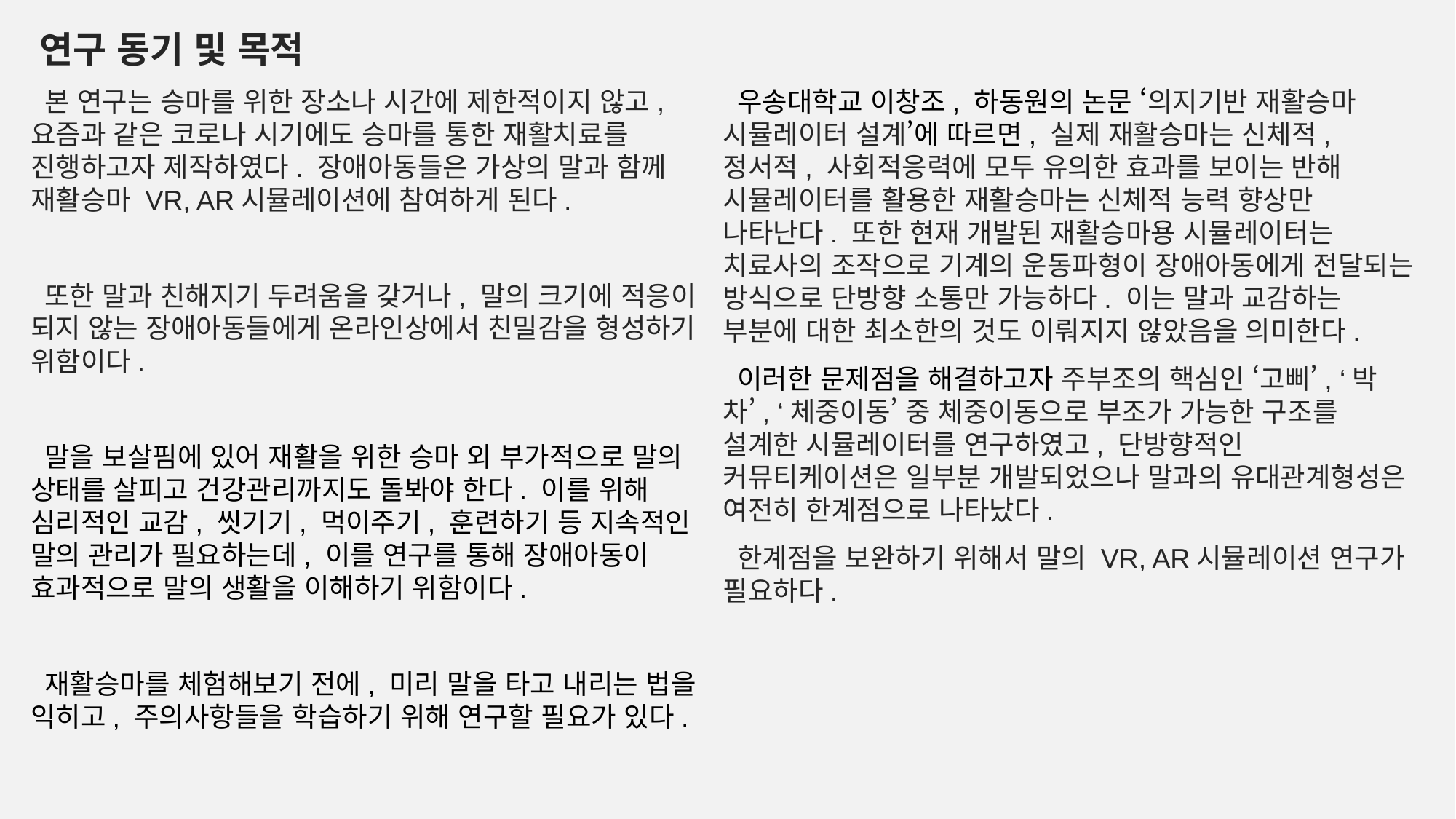

연구 동기 및 목적
 본 연구는 승마를 위한 장소나 시간에 제한적이지 않고, 요즘과 같은 코로나 시기에도 승마를 통한 재활치료를 진행하고자 제작하였다. 장애아동들은 가상의 말과 함께 재활승마 VR, AR시뮬레이션에 참여하게 된다.

 또한 말과 친해지기 두려움을 갖거나, 말의 크기에 적응이 되지 않는 장애아동들에게 온라인상에서 친밀감을 형성하기 위함이다.

 말을 보살핌에 있어 재활을 위한 승마 외 부가적으로 말의 상태를 살피고 건강관리까지도 돌봐야 한다. 이를 위해 심리적인 교감, 씻기기, 먹이주기, 훈련하기 등 지속적인 말의 관리가 필요하는데, 이를 연구를 통해 장애아동이 효과적으로 말의 생활을 이해하기 위함이다.

 재활승마를 체험해보기 전에, 미리 말을 타고 내리는 법을 익히고, 주의사항들을 학습하기 위해 연구할 필요가 있다.

 우송대학교 이창조, 하동원의 논문 ‘의지기반 재활승마 시뮬레이터 설계’에 따르면, 실제 재활승마는 신체적, 정서적, 사회적응력에 모두 유의한 효과를 보이는 반해 시뮬레이터를 활용한 재활승마는 신체적 능력 향상만 나타난다. 또한 현재 개발된 재활승마용 시뮬레이터는 치료사의 조작으로 기계의 운동파형이 장애아동에게 전달되는 방식으로 단방향 소통만 가능하다. 이는 말과 교감하는 부분에 대한 최소한의 것도 이뤄지지 않았음을 의미한다.
 이러한 문제점을 해결하고자 주부조의 핵심인 ‘고삐’, ‘박차’, ‘체중이동’ 중 체중이동으로 부조가 가능한 구조를 설계한 시뮬레이터를 연구하였고, 단방향적인 커뮤티케이션은 일부분 개발되었으나 말과의 유대관계형성은 여전히 한계점으로 나타났다.
 한계점을 보완하기 위해서 말의 VR, AR시뮬레이션 연구가 필요하다.